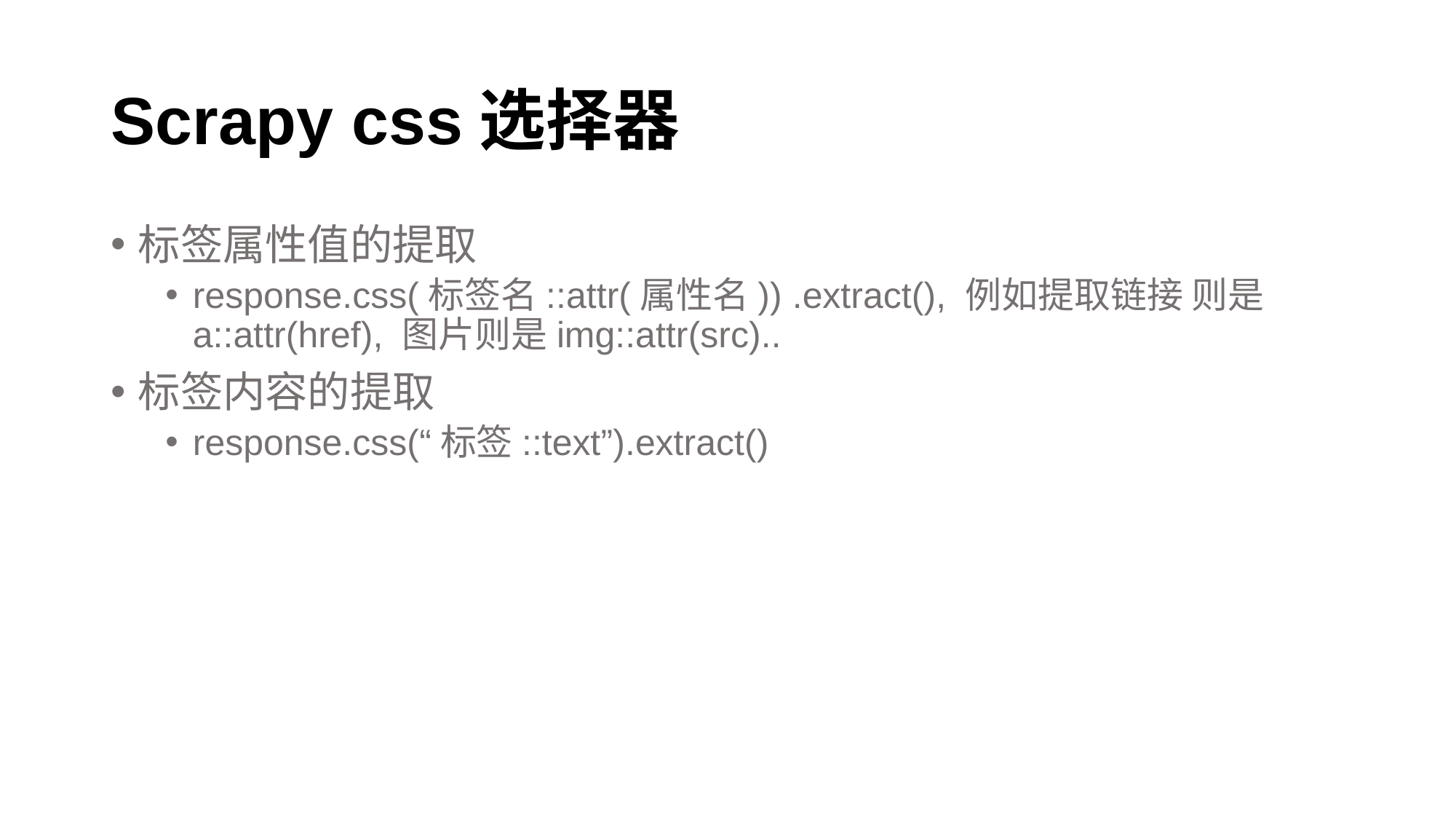

# Scrapy css选择器
标签属性值的提取
response.css(标签名::attr(属性名)) .extract(), 例如提取链接 则是a::attr(href), 图片则是img::attr(src)..
标签内容的提取
response.css(“标签::text”).extract()